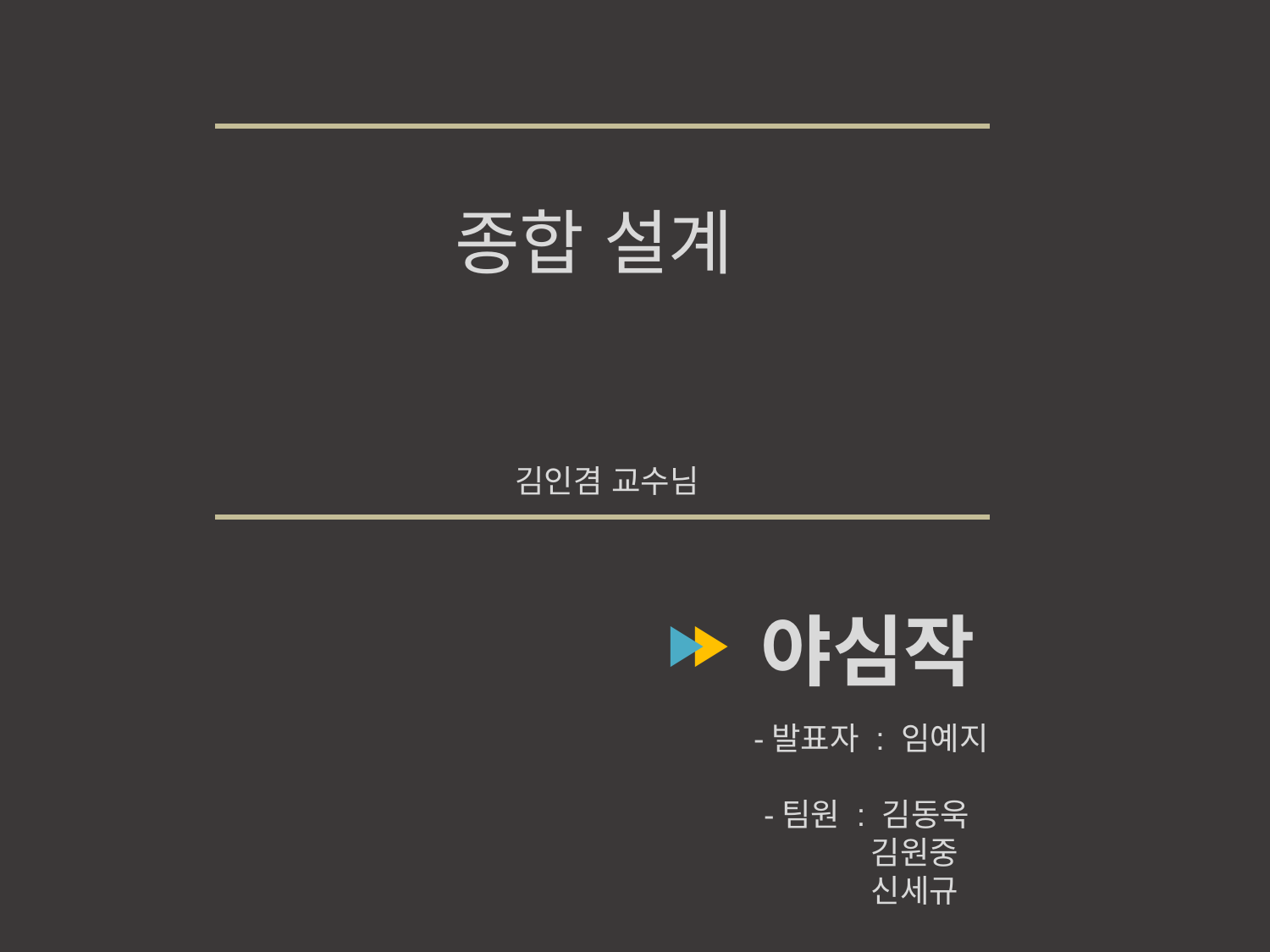

종합 설계
김인겸 교수님
야심작

-발표자 : 임예지

-팀원 : 김동욱
          김원중
         신세규
▶
▶